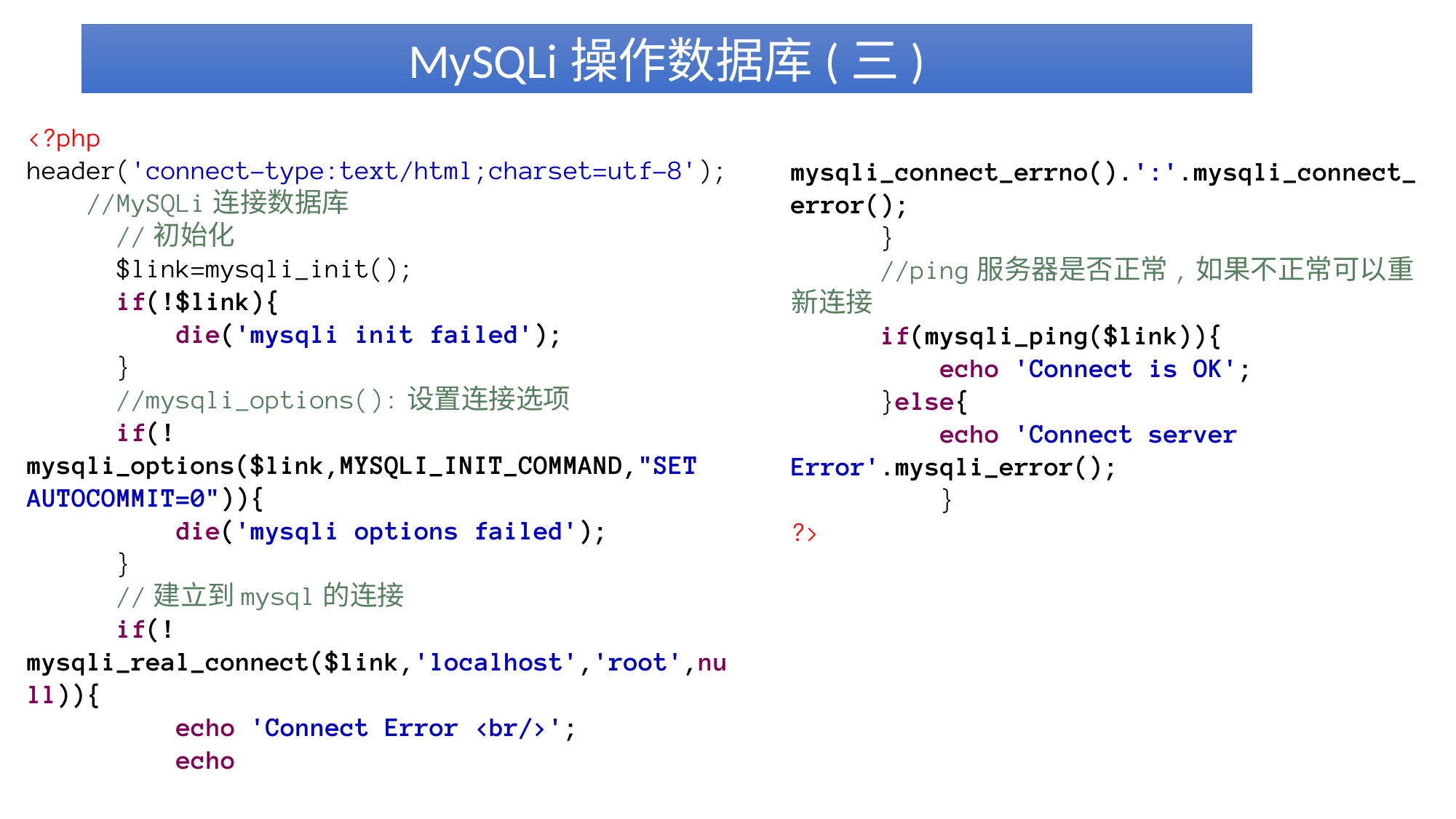

MySQLi操作数据库(三)
<?php
header('connect-type:text/html;charset=utf-8');
    //MySQLi连接数据库
      //初始化
      $link=mysqli_init();
      if(!$link){
          die('mysqli init failed');
      }
      //mysqli_options():设置连接选项
      if(!mysqli_options($link,MYSQLI_INIT_COMMAND,"SET AUTOCOMMIT=0")){
          die('mysqli options failed');
      }
      //建立到mysql的连接
      if(!mysqli_real_connect($link,'localhost','root',null)){
          echo 'Connect Error <br/>';
          echo
mysqli_connect_errno().':'.mysqli_connect_error();
      }
      //ping服务器是否正常,如果不正常可以重新连接
      if(mysqli_ping($link)){
          echo 'Connect is OK';
      }else{
          echo 'Connect server Error'.mysqli_error();
          }
?>